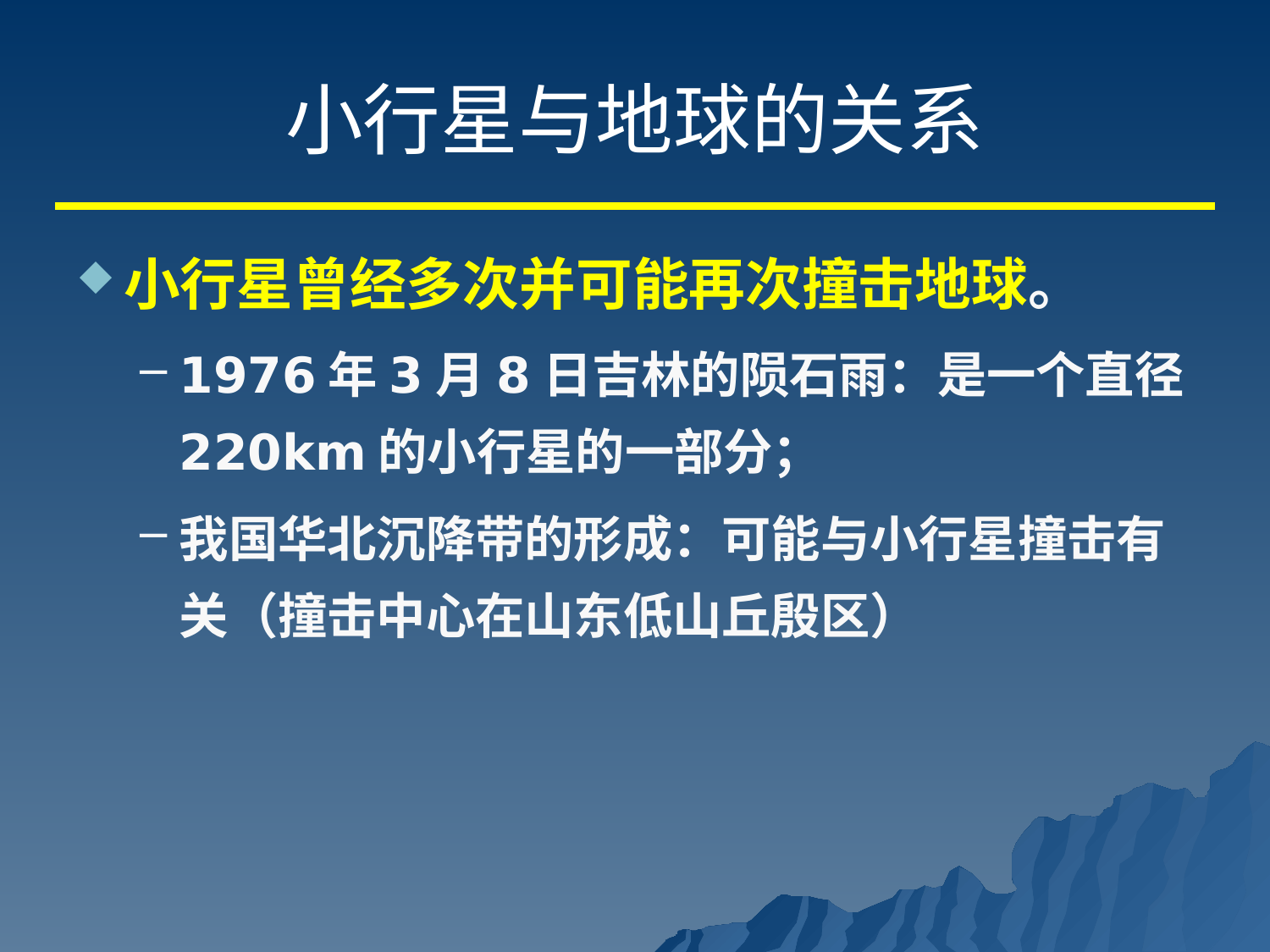

# 小行星与地球的关系
小行星曾经多次并可能再次撞击地球。
1976年3月8日吉林的陨石雨：是一个直径220km的小行星的一部分；
我国华北沉降带的形成：可能与小行星撞击有关（撞击中心在山东低山丘殷区）